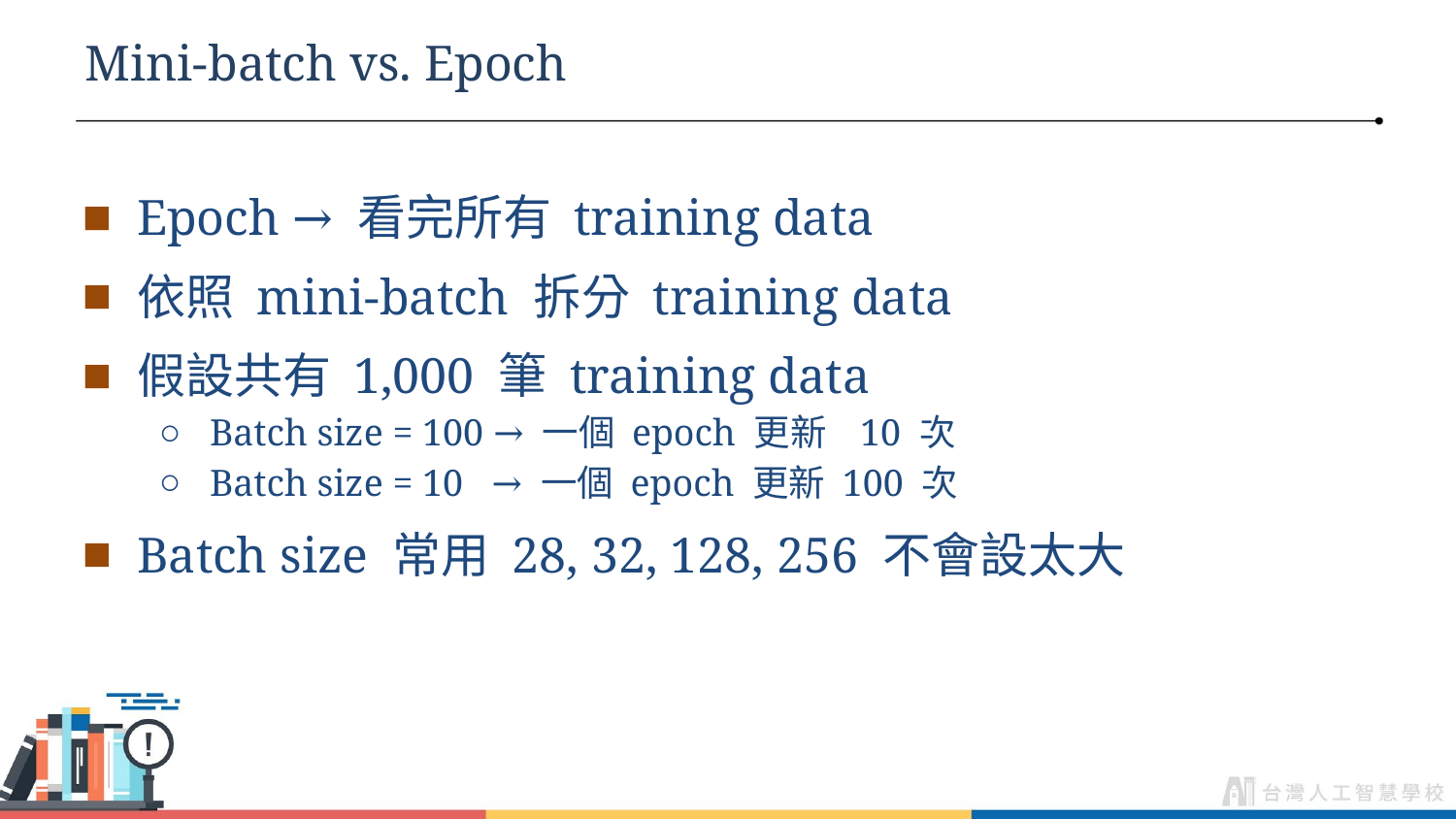

# Mini-batch vs. Epoch
Epoch → 看完所有 training data
依照 mini-batch 拆分 training data
假設共有 1,000 筆 training data
Batch size = 100 → 一個 epoch 更新   10 次
Batch size = 10   → 一個 epoch 更新 100 次
Batch size 常用 28, 32, 128, 256 不會設太大